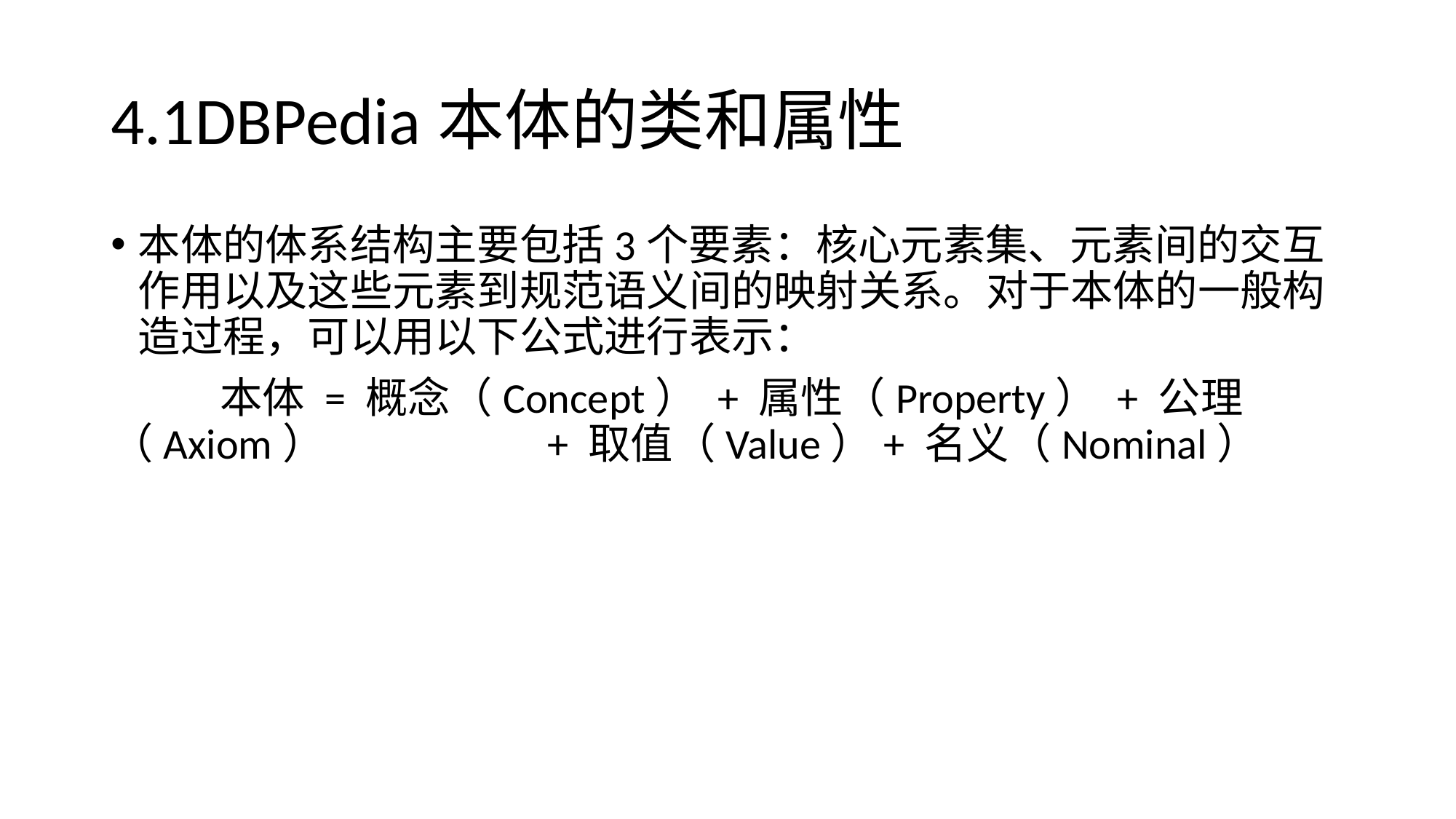

# 4.1DBPedia本体的类和属性
本体的体系结构主要包括3个要素：核心元素集、元素间的交互作用以及这些元素到规范语义间的映射关系。对于本体的一般构造过程，可以用以下公式进行表示：
	本体 = 概念（Concept） + 属性（Property） + 公理（Axiom）     		+ 取值（Value）+ 名义（Nominal）